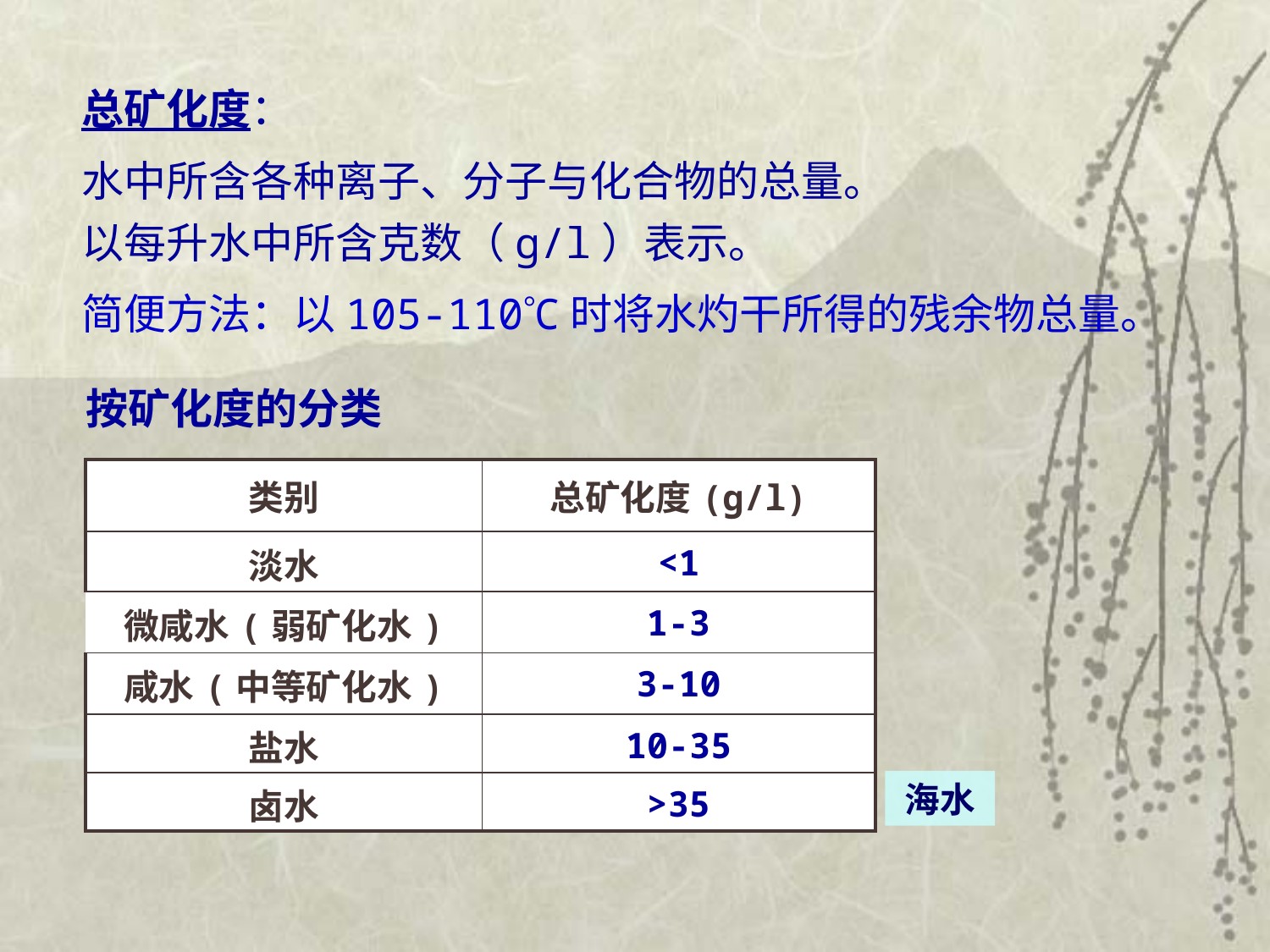

总矿化度：
水中所含各种离子、分子与化合物的总量。
以每升水中所含克数（g/l）表示。
简便方法：以105-110°C时将水灼干所得的残余物总量。
按矿化度的分类
| 类别 | 总矿化度(g/l) |
| --- | --- |
| 淡水 | <1 |
| 微咸水(弱矿化水) | 1-3 |
| 咸水(中等矿化水) | 3-10 |
| 盐水 | 10-35 |
| 卤水 | >35 |
海水